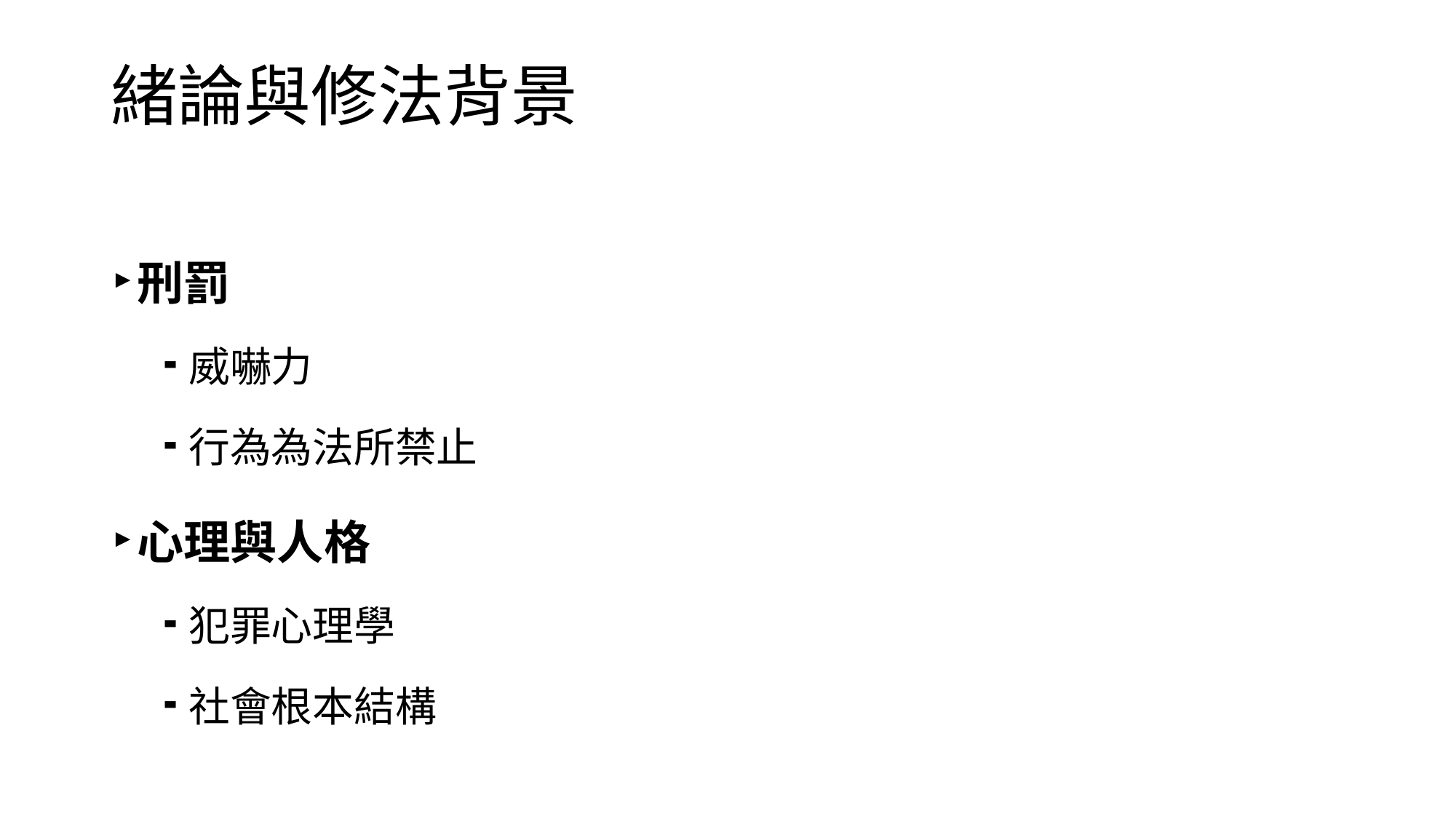

# 緒論與修法背景
刑罰
威嚇力
行為為法所禁止
心理與人格
犯罪心理學
社會根本結構